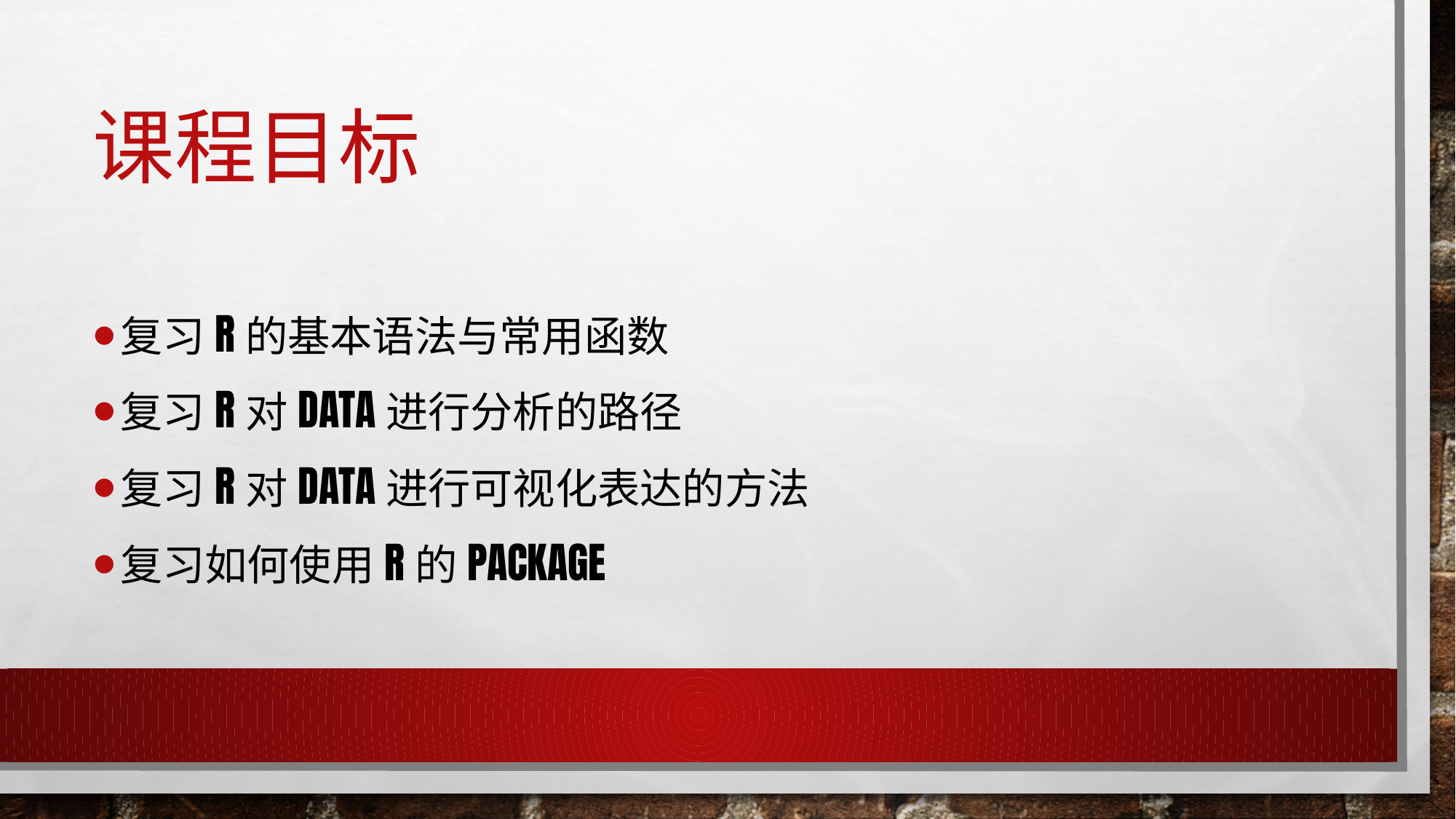

# 课程目标
复习R的基本语法与常用函数
复习R对data进行分析的路径
复习R对Data进行可视化表达的方法
复习如何使用R的Package